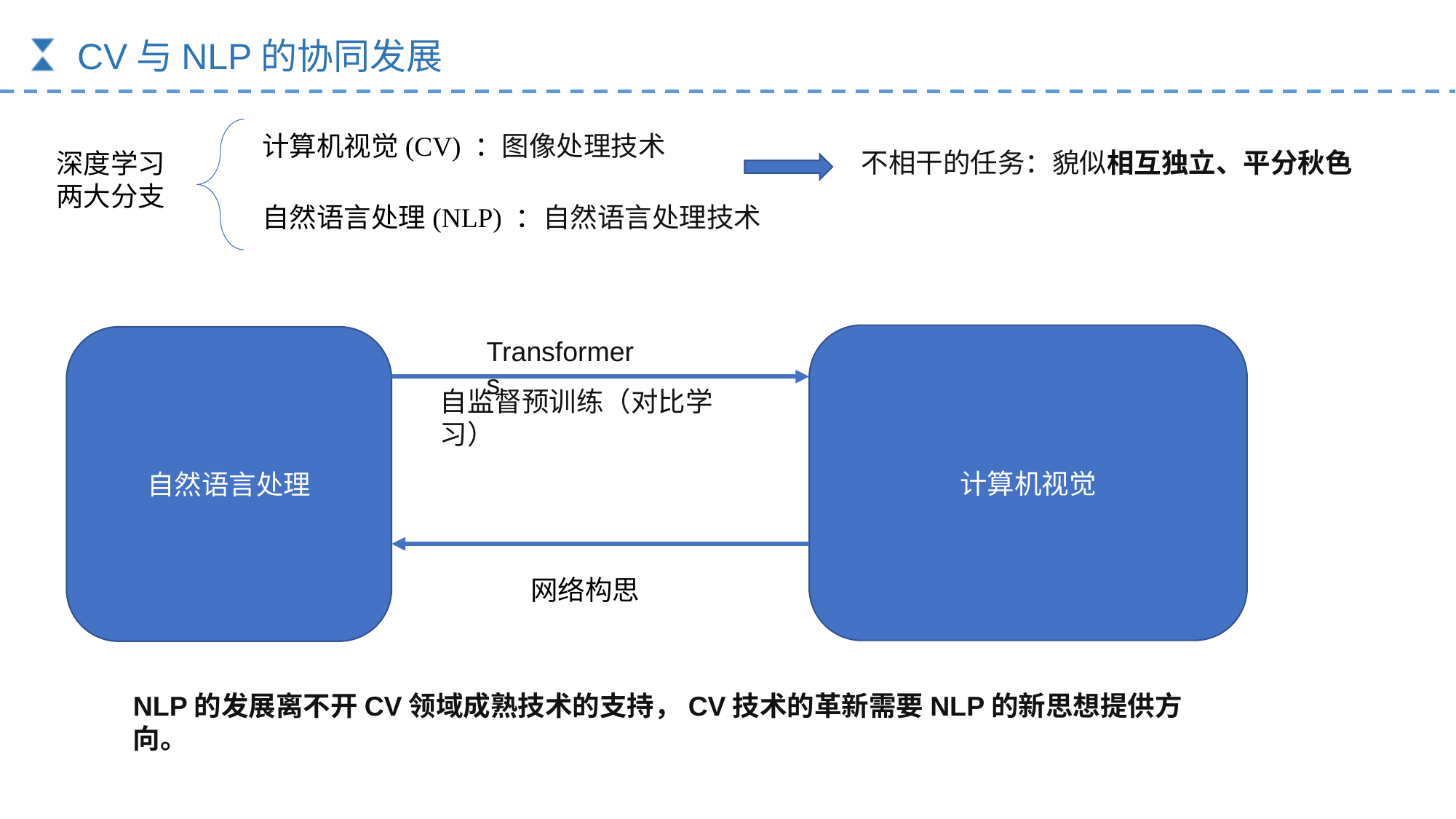

CV与NLP的协同发展

计算机视觉(CV) ：图像处理技术
不相干的任务：貌似相互独立、平分秋色
深度学习两大分支

自然语言处理(NLP) ：自然语言处理技术
计算机视觉
自然语言处理
Transformers
自监督预训练（对比学习）
网络构思
NLP的发展离不开CV领域成熟技术的支持，CV技术的革新需要NLP的新思想提供方向。